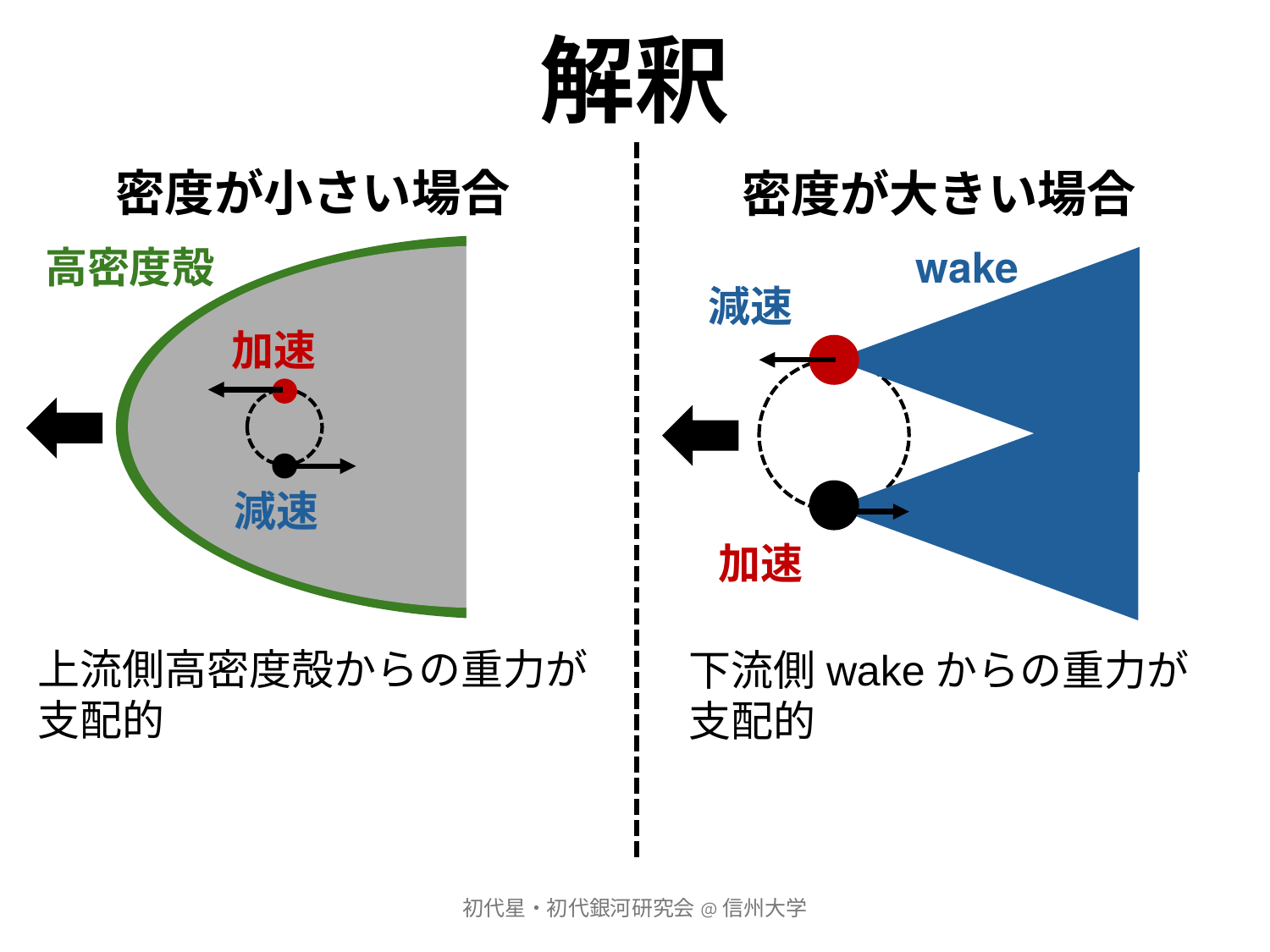

解釈
密度が小さい場合
密度が大きい場合

高密度殻

wake

減速
加速

減速

加速
上流側高密度殻からの重力が
支配的
下流側wakeからの重力が
支配的
初代星・初代銀河研究会@信州大学